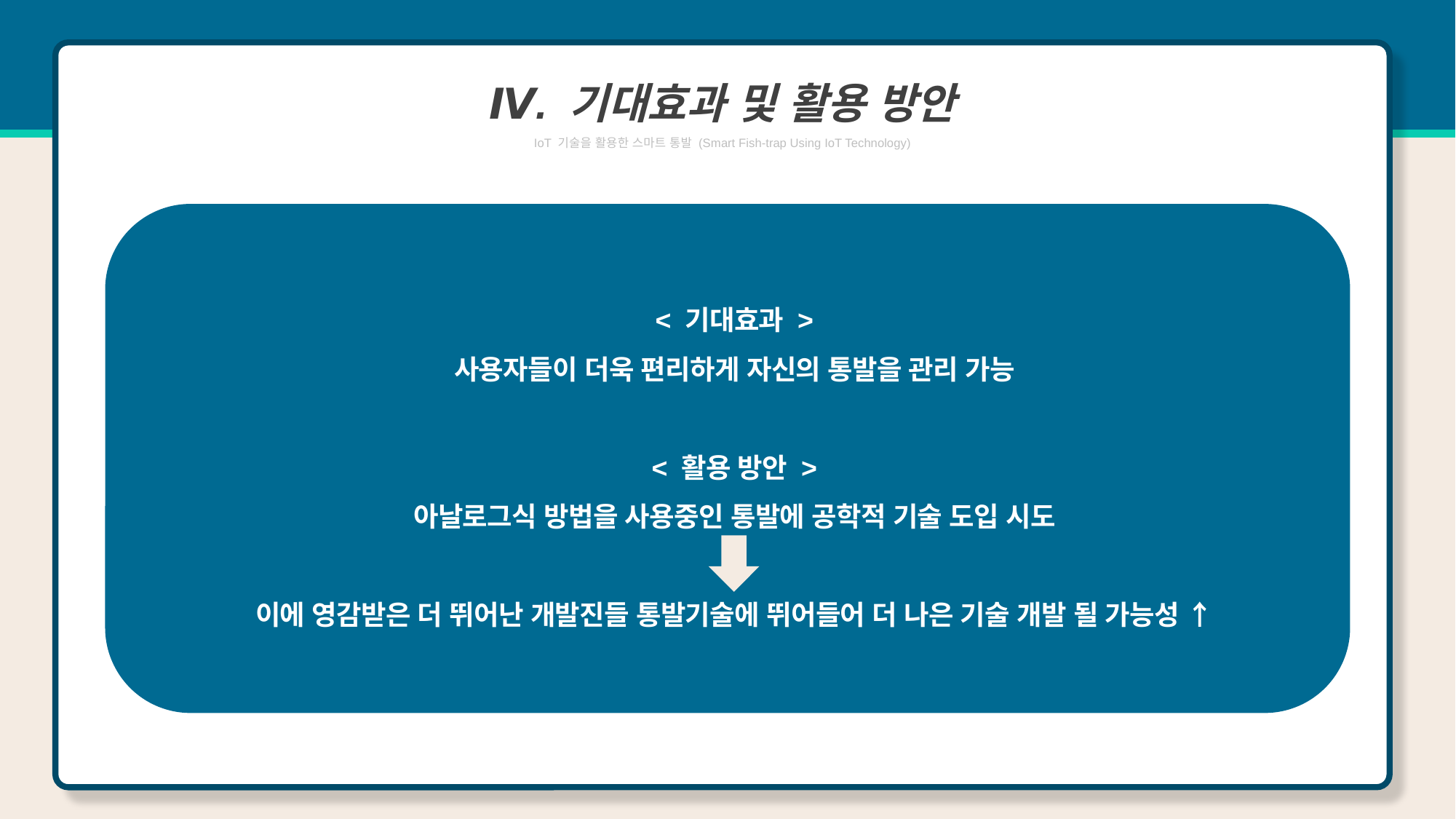

Ⅳ. 기대효과 및 활용 방안
IoT 기술을 활용한 스마트 통발 (Smart Fish-trap Using IoT Technology)
< 기대효과 >
사용자들이 더욱 편리하게 자신의 통발을 관리 가능

< 활용 방안 >
아날로그식 방법을 사용중인 통발에 공학적 기술 도입 시도

이에 영감받은 더 뛰어난 개발진들 통발기술에 뛰어들어 더 나은 기술 개발 될 가능성 ↑